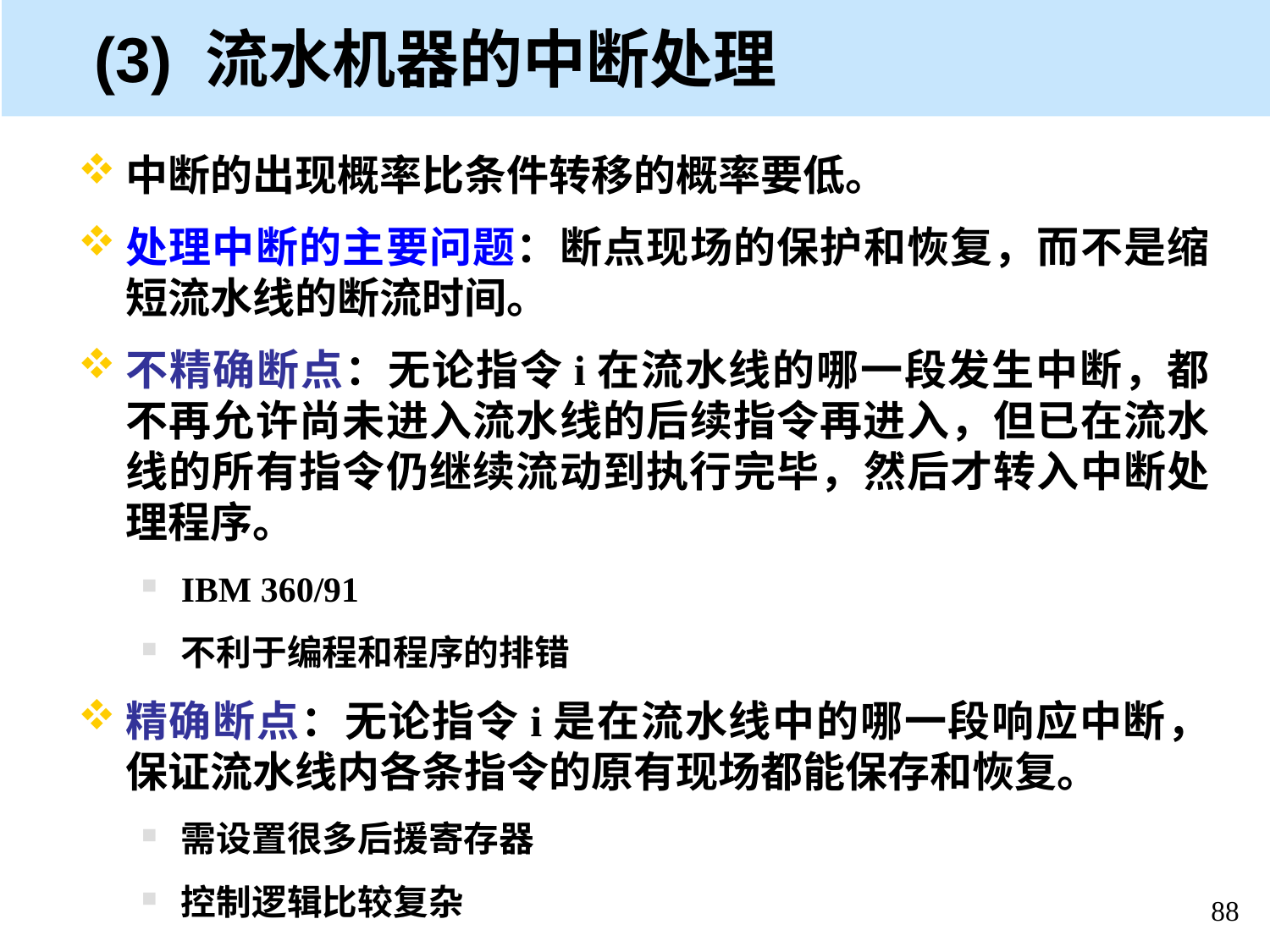

(3) 流水机器的中断处理
中断的出现概率比条件转移的概率要低。
处理中断的主要问题：断点现场的保护和恢复，而不是缩短流水线的断流时间。
不精确断点：无论指令i在流水线的哪一段发生中断，都不再允许尚未进入流水线的后续指令再进入，但已在流水线的所有指令仍继续流动到执行完毕，然后才转入中断处理程序。
IBM 360/91
不利于编程和程序的排错
精确断点：无论指令i是在流水线中的哪一段响应中断，保证流水线内各条指令的原有现场都能保存和恢复。
需设置很多后援寄存器
控制逻辑比较复杂